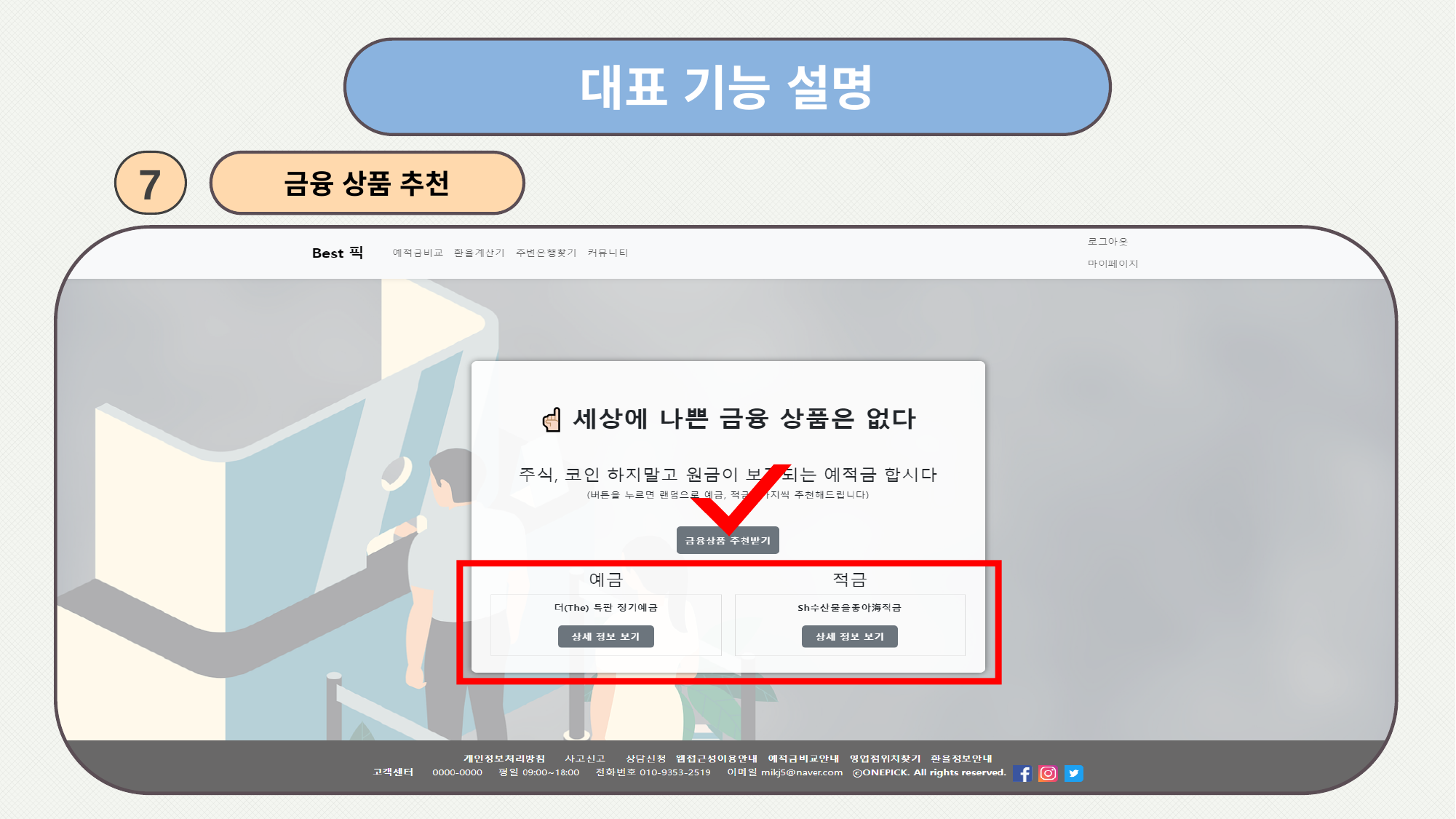

대표 기능 설명
7
금융 상품 추천